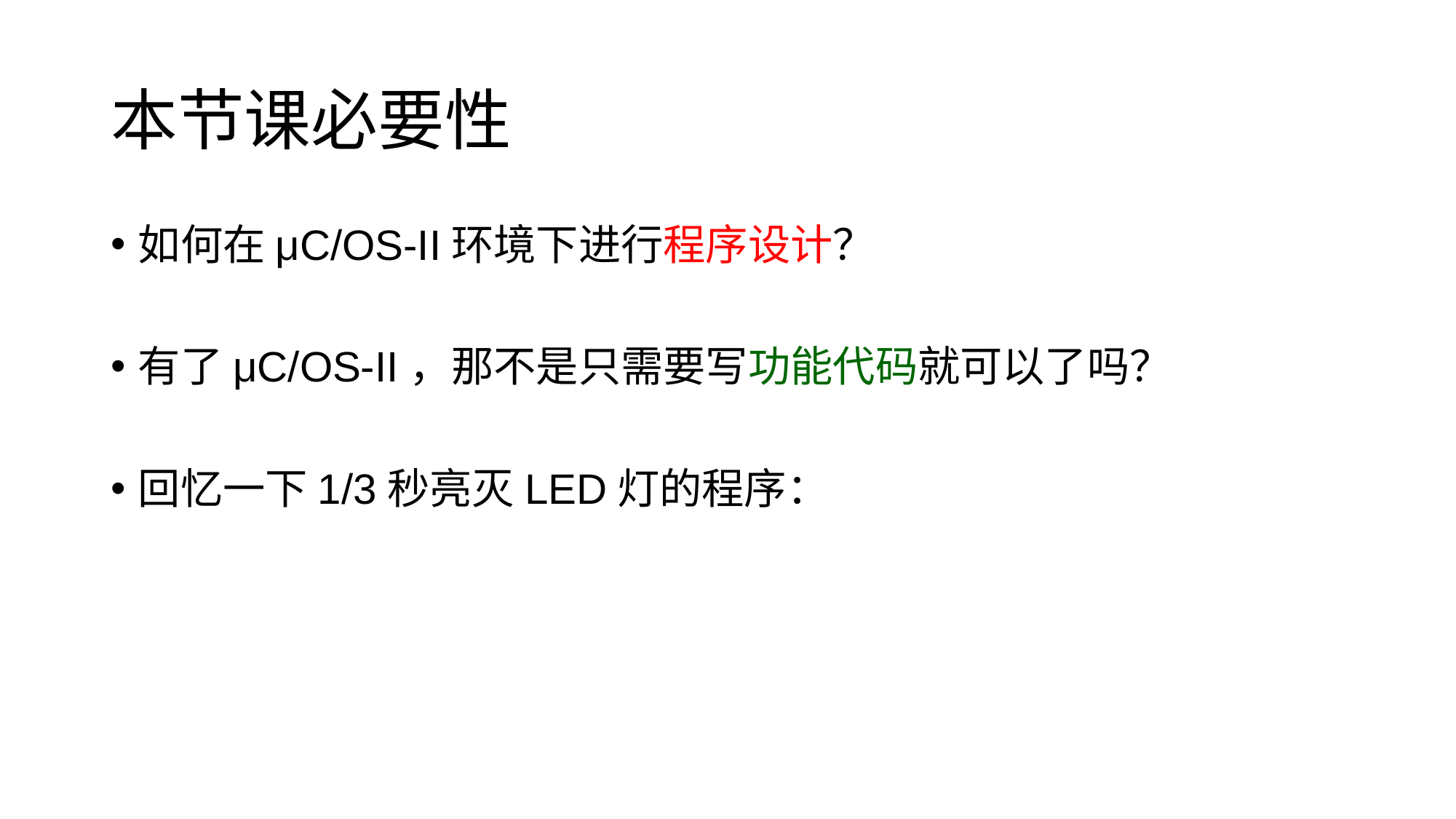

# 本节课必要性
如何在μC/OS-II环境下进行程序设计？

有了μC/OS-II，那不是只需要写功能代码就可以了吗？

回忆一下1/3秒亮灭LED灯的程序：